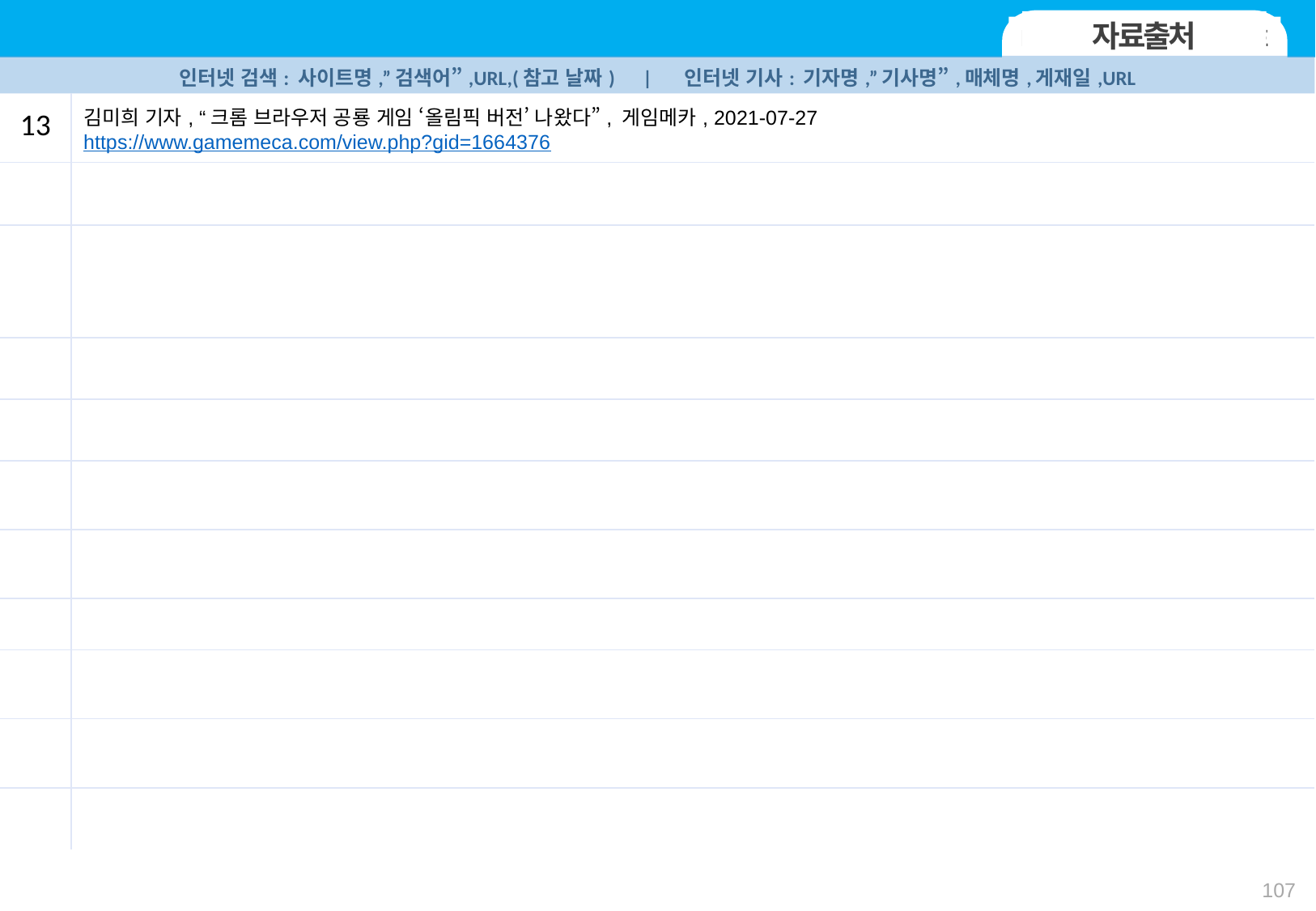

I. 자료출처 목록
자료출처
| 인터넷 검색: 사이트명,”검색어”,URL,(참고 날짜) | 인터넷 기사: 기자명,”기사명”,매체명,게재일,URL |  |
| --- | --- |
| 13 | 김미희 기자, “크롬 브라우저 공룡 게임 ‘올림픽 버전’ 나왔다”, 게임메카, 2021-07-27 https://www.gamemeca.com/view.php?gid=1664376 |
|  |  |
|  |  |
|  |  |
|  |  |
|  |  |
|  |  |
|  |  |
|  |  |
|  |  |
|  |  |
|  |  |
107